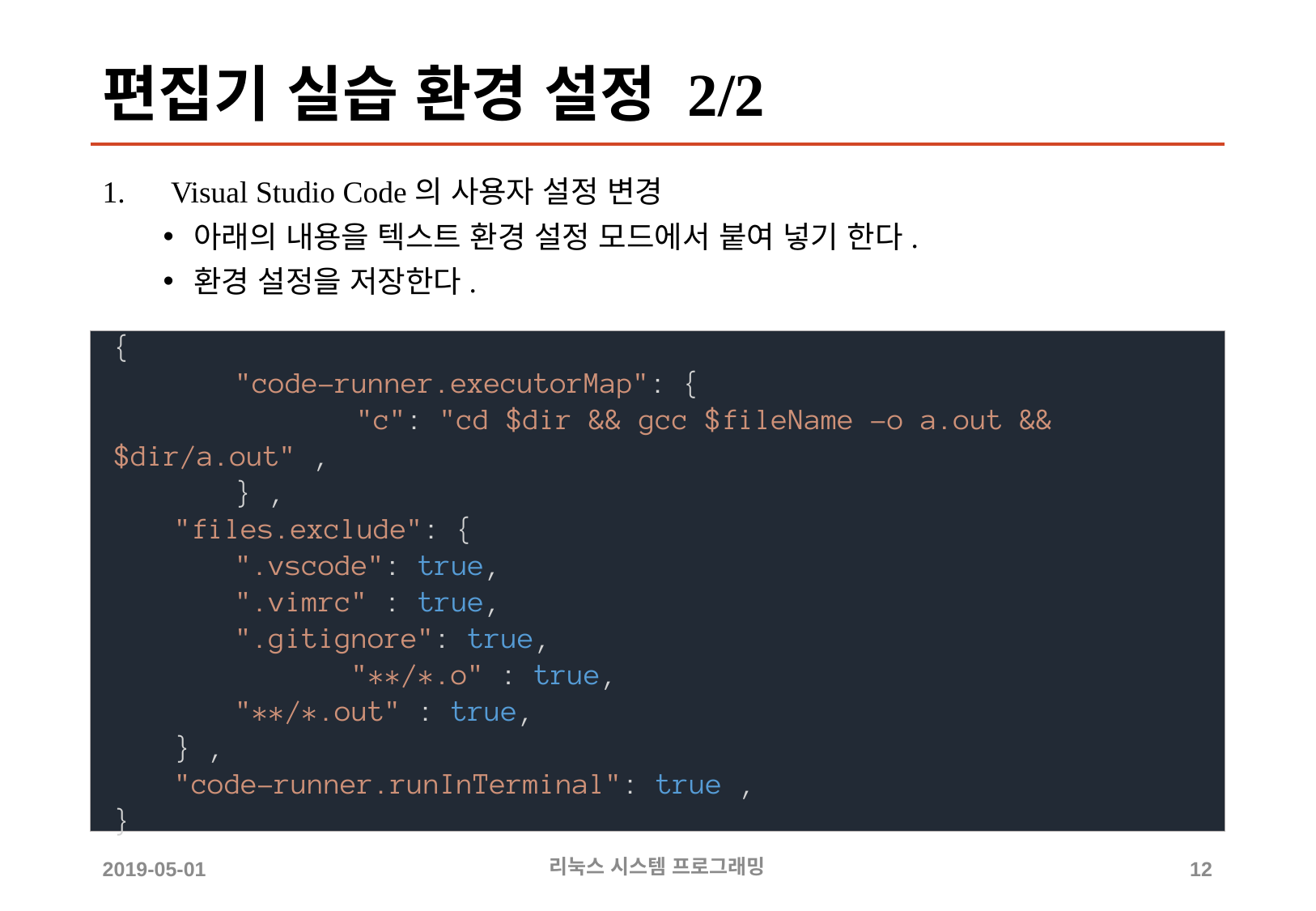

# 편집기 실습 환경 설정 2/2
Visual Studio Code의 사용자 설정 변경
아래의 내용을 텍스트 환경 설정 모드에서 붙여 넣기 한다.
환경 설정을 저장한다.
{
	"code-runner.executorMap": {
		"c": "cd $dir && gcc $fileName -o a.out && $dir/a.out" ,
	} ,
"files.exclude": {
".vscode": true,
".vimrc" : true,
".gitignore": true,
       "**/*.o" : true,
"**/*.out" : true,
} ,
"code-runner.runInTerminal": true ,
}
2019-05-01
리눅스 시스템 프로그래밍
12